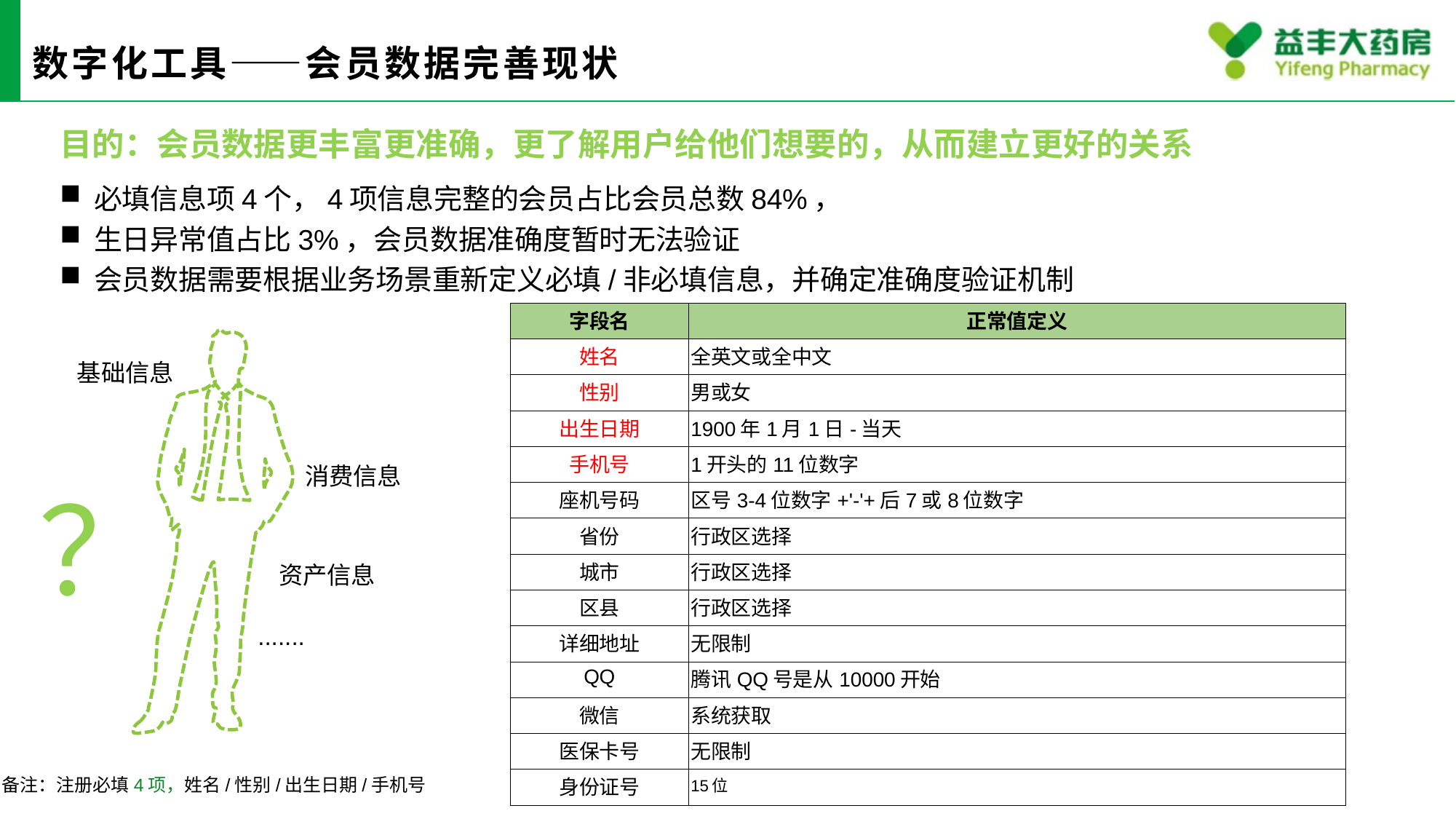

# 数字化工具——会员数据完善现状
目的：会员数据更丰富更准确，更了解用户给他们想要的，从而建立更好的关系
必填信息项4个，4项信息完整的会员占比会员总数84%，
生日异常值占比3%，会员数据准确度暂时无法验证
会员数据需要根据业务场景重新定义必填/非必填信息，并确定准确度验证机制
| 字段名 | 正常值定义 |
| --- | --- |
| 姓名 | 全英文或全中文 |
| 性别 | 男或女 |
| 出生日期 | 1900年1月1日-当天 |
| 手机号 | 1开头的11位数字 |
| 座机号码 | 区号3-4位数字+'-'+后7或8位数字 |
| 省份 | 行政区选择 |
| 城市 | 行政区选择 |
| 区县 | 行政区选择 |
| 详细地址 | 无限制 |
| QQ | 腾讯QQ号是从10000开始 |
| 微信 | 系统获取 |
| 医保卡号 | 无限制 |
| 身份证号 | 15位 |

基础信息
消费信息
？
资产信息
.......
备注：注册必填4项，姓名/性别/出生日期/手机号